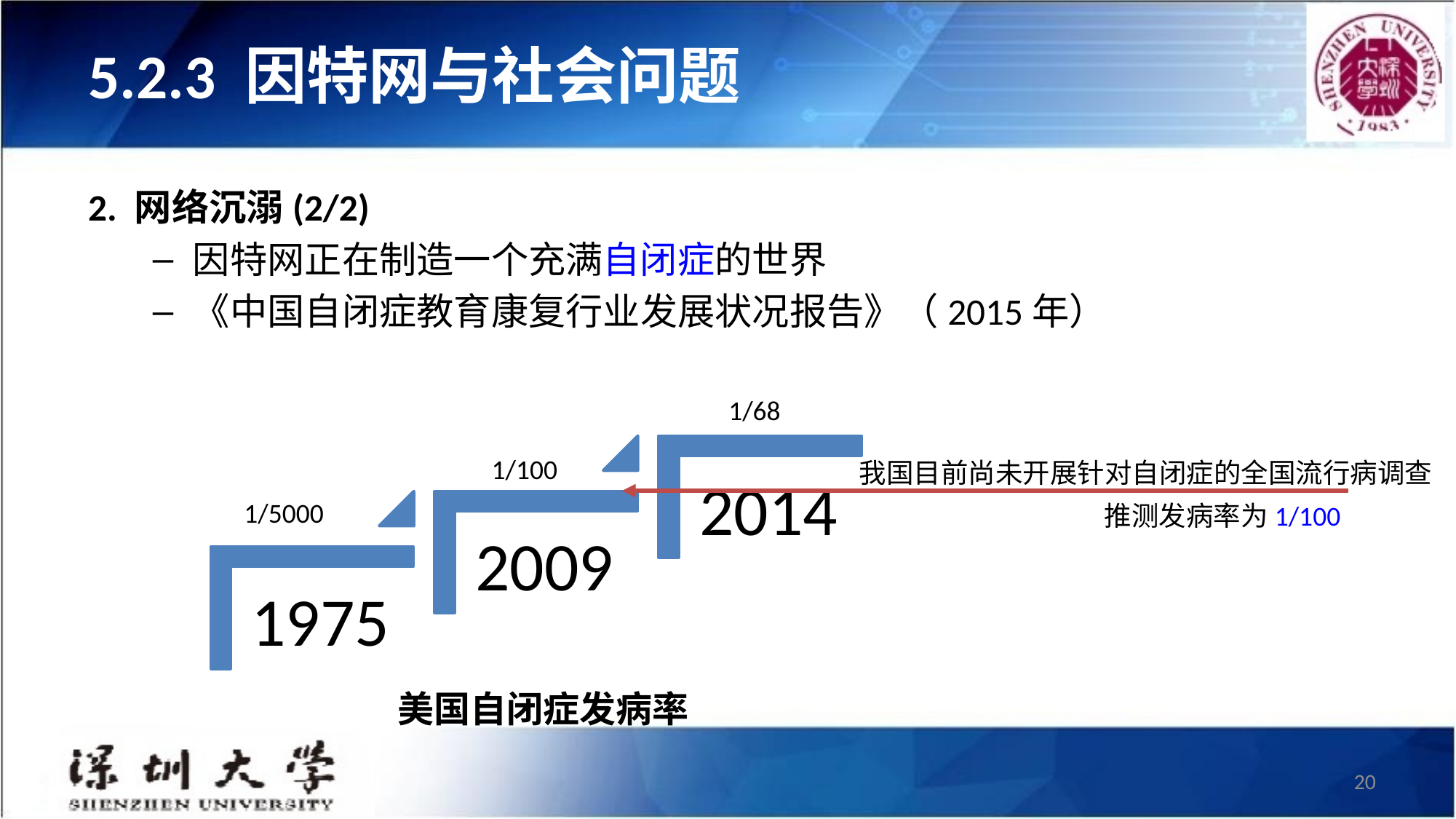

# 5.2.3 因特网与社会问题
2. 网络沉溺(2/2)
因特网正在制造一个充满自闭症的世界
《中国自闭症教育康复行业发展状况报告》（2015年）
1/68
1975
2009
2014
1/100
我国目前尚未开展针对自闭症的全国流行病调查
1/5000
推测发病率为1/100
美国自闭症发病率
20